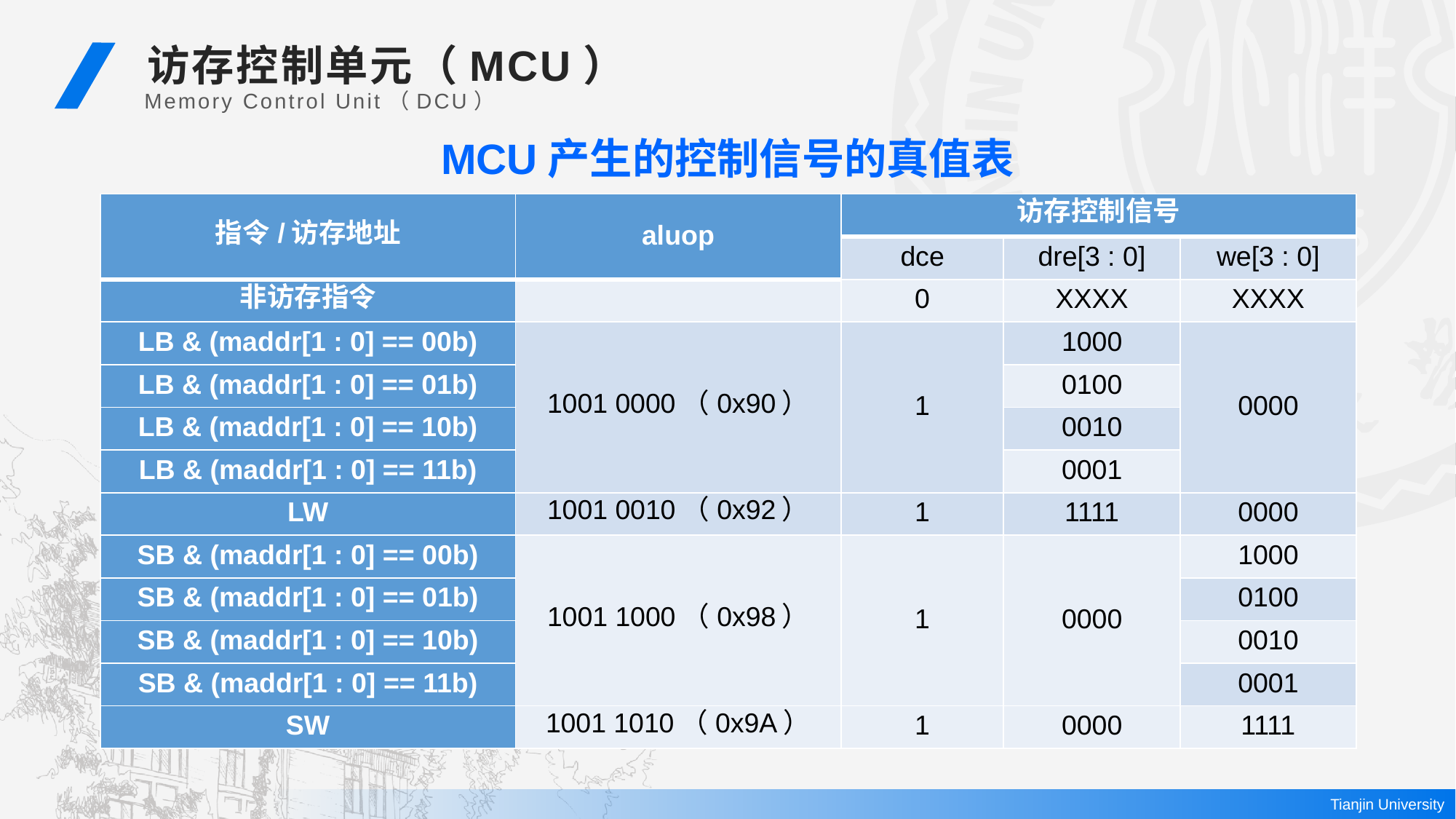

访存控制单元（MCU）
Memory Control Unit（DCU）
MCU产生的控制信号的真值表
| 指令/访存地址 | aluop | 访存控制信号 |  |  |
| --- | --- | --- | --- | --- |
|  |  | dce | dre[3 : 0] | we[3 : 0] |
| 非访存指令 |  | 0 | XXXX | XXXX |
| LB & (maddr[1 : 0] == 00b) | 1001 0000（0x90） | 1 | 1000 | 0000 |
| LB & (maddr[1 : 0] == 01b) |  |  | 0100 |  |
| LB & (maddr[1 : 0] == 10b) |  |  | 0010 |  |
| LB & (maddr[1 : 0] == 11b) |  |  | 0001 |  |
| LW | 1001 0010（0x92） | 1 | 1111 | 0000 |
| SB & (maddr[1 : 0] == 00b) | 1001 1000（0x98） | 1 | 0000 | 1000 |
| SB & (maddr[1 : 0] == 01b) |  |  |  | 0100 |
| SB & (maddr[1 : 0] == 10b) |  |  |  | 0010 |
| SB & (maddr[1 : 0] == 11b) |  |  |  | 0001 |
| SW | 1001 1010（0x9A） | 1 | 0000 | 1111 |